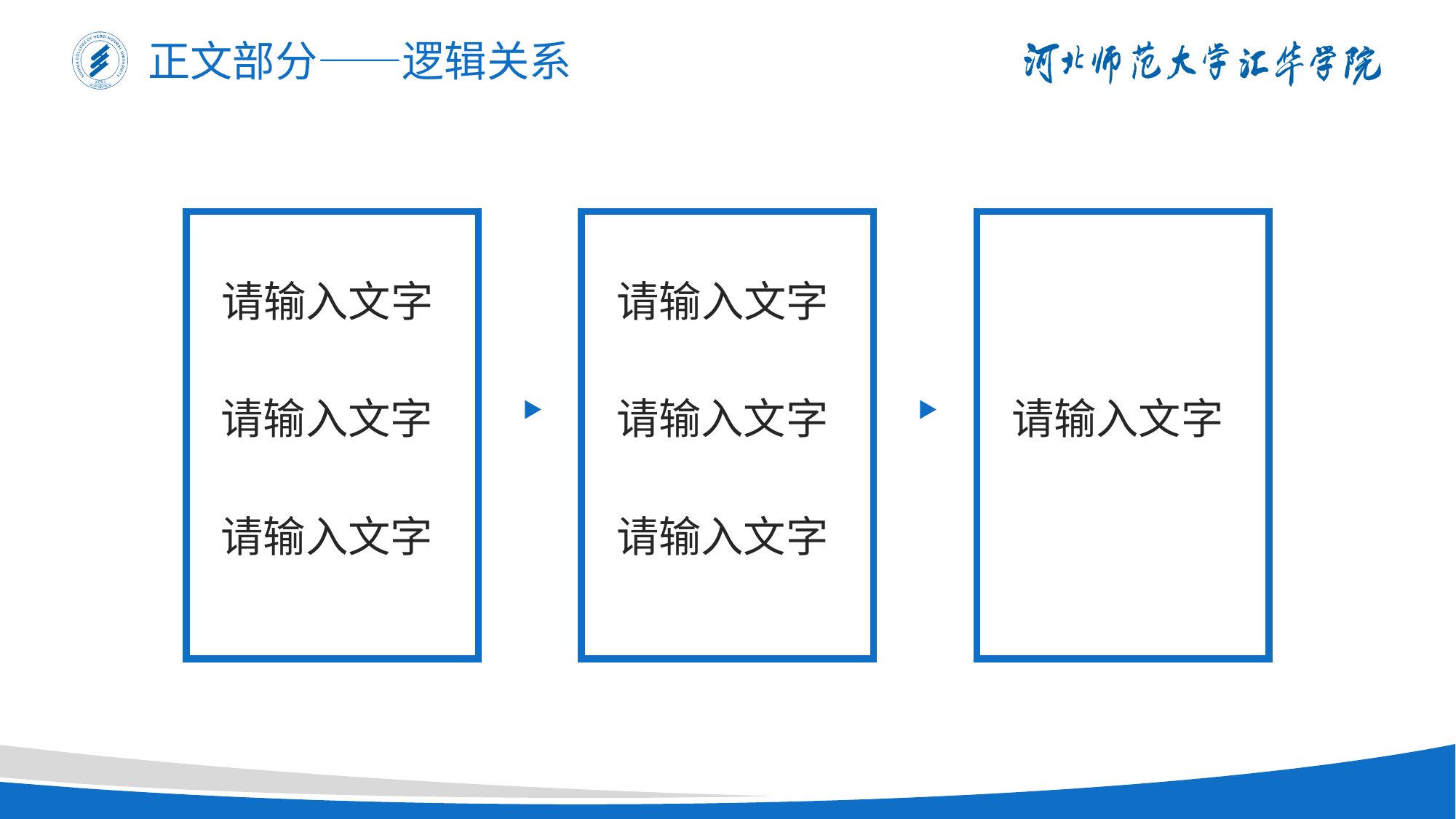

正文部分——逻辑关系

请输入文字
请输入文字
请输入文字
请输入文字
请输入文字

请输入文字
请输入文字